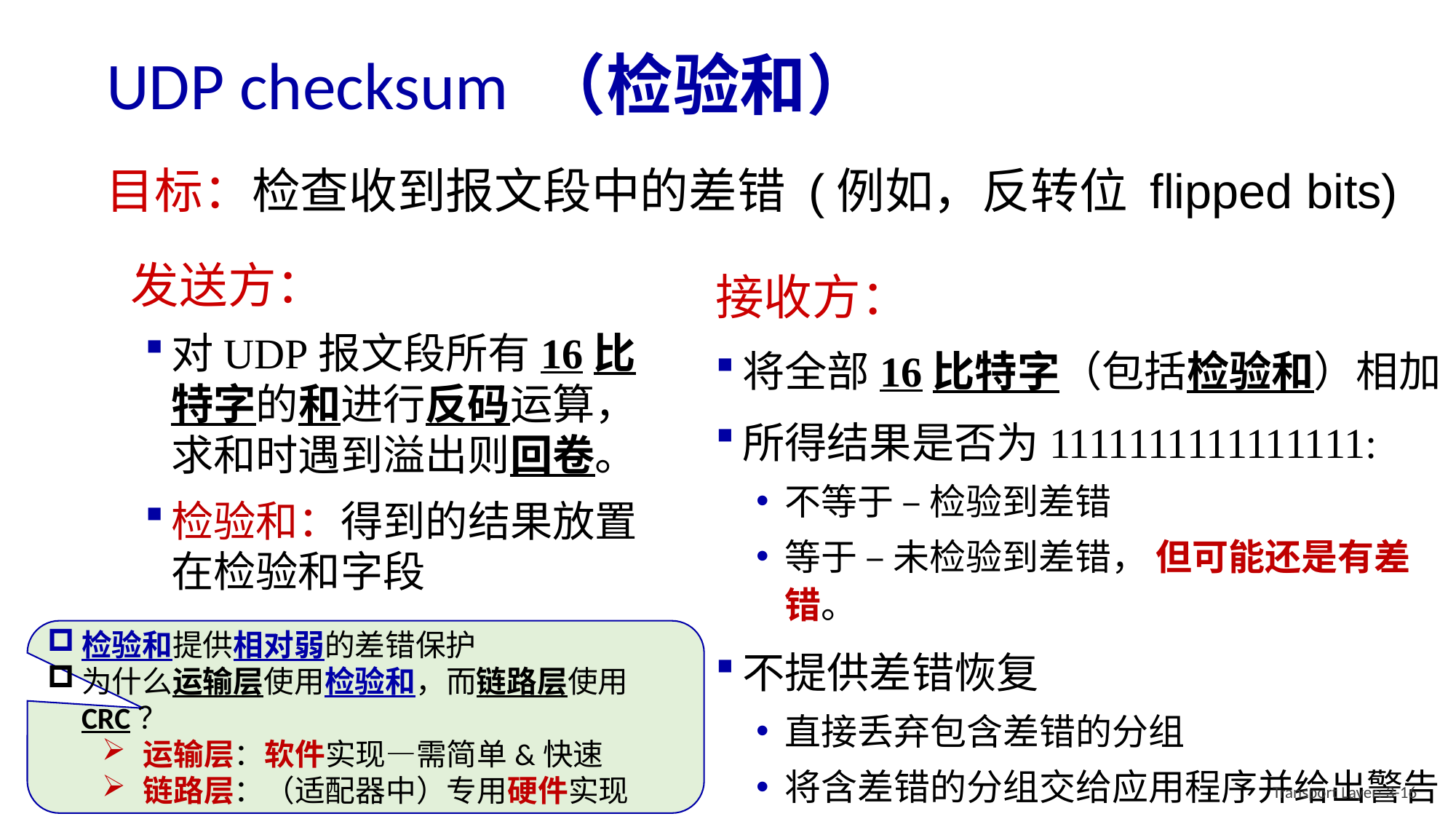

# UDP checksum （检验和）
目标：检查收到报文段中的差错 (例如，反转位 flipped bits)
接收方：
将全部16比特字（包括检验和）相加
所得结果是否为1111111111111111:
不等于 – 检验到差错
等于 – 未检验到差错， 但可能还是有差错。
不提供差错恢复
直接丢弃包含差错的分组
将含差错的分组交给应用程序并给出警告
发送方：
对UDP报文段所有16比特字的和进行反码运算，求和时遇到溢出则回卷。
检验和：得到的结果放置在检验和字段

检验和提供相对弱的差错保护
为什么运输层使用检验和，而链路层使用CRC？
运输层：软件实现—需简单&快速
链路层：（适配器中）专用硬件实现
Transport Layer: 3-16